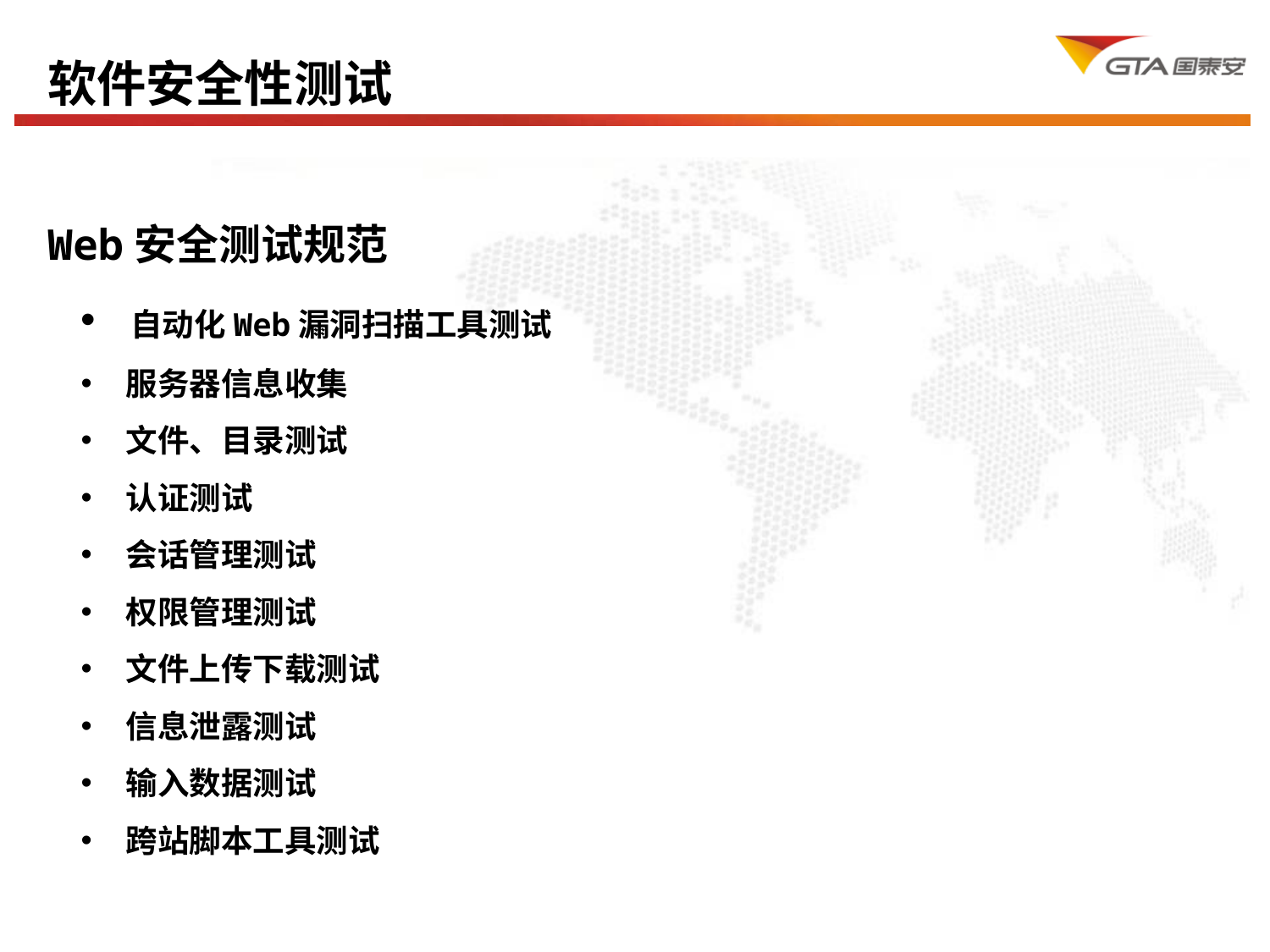

软件安全性测试工作规划和展望
Web安全测试规范
 自动化Web漏洞扫描工具测试
 服务器信息收集
 文件、目录测试
 认证测试
 会话管理测试
 权限管理测试
 文件上传下载测试
 信息泄露测试
 输入数据测试
 跨站脚本工具测试